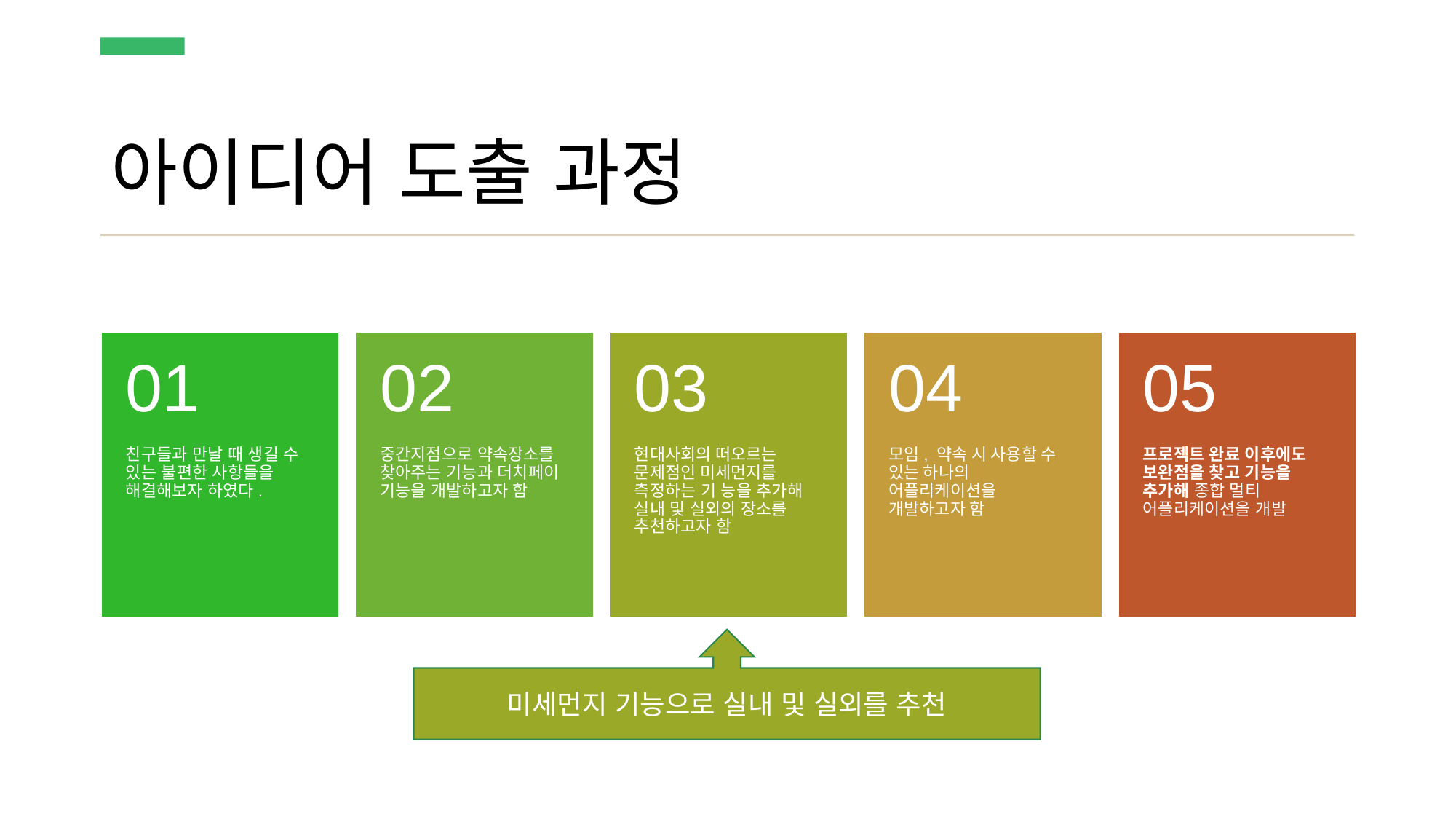

# 아이디어 도출 과정

친구들과 만날 때 생길 수 있는 불편한 사항들을 해결해보자 하였다.
01
중간지점으로 약속장소를 찾아주는 기능과 더치페이 기능을 개발하고자 함
02
현대사회의 떠오르는 문제점인 미세먼지를 측정하는 기 능을 추가해 실내 및 실외의 장소를 추천하고자 함
03
모임, 약속 시 사용할 수 있는 하나의 어플리케이션을 개발하고자 함
04
프로젝트 완료 이후에도 보완점을 찾고 기능을 추가해 종합 멀티 어플리케이션을 개발
05
미세먼지 기능으로 실내 및 실외를 추천